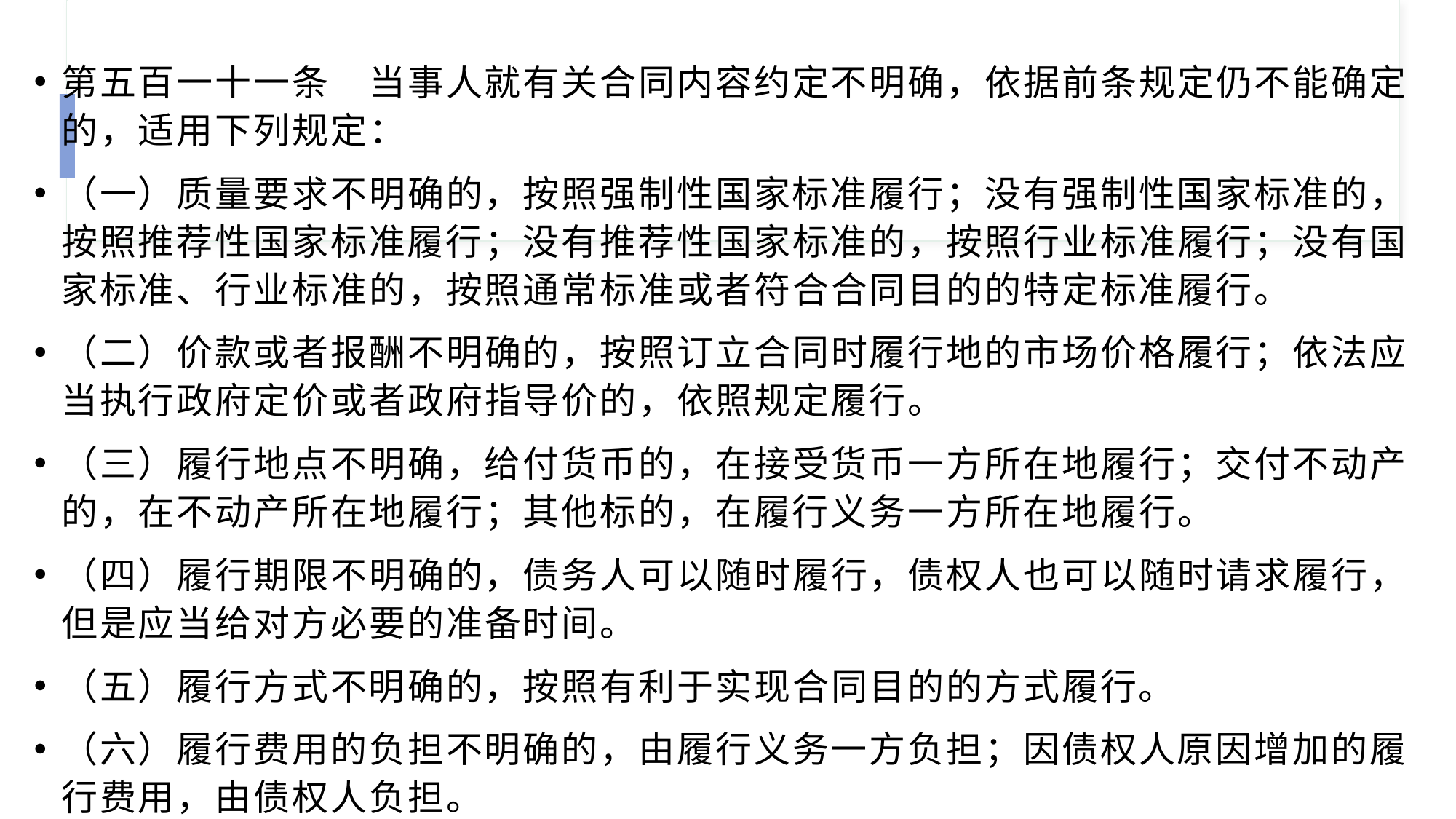

#
第五百一十一条　当事人就有关合同内容约定不明确，依据前条规定仍不能确定的，适用下列规定：
（一）质量要求不明确的，按照强制性国家标准履行；没有强制性国家标准的，按照推荐性国家标准履行；没有推荐性国家标准的，按照行业标准履行；没有国家标准、行业标准的，按照通常标准或者符合合同目的的特定标准履行。
（二）价款或者报酬不明确的，按照订立合同时履行地的市场价格履行；依法应当执行政府定价或者政府指导价的，依照规定履行。
（三）履行地点不明确，给付货币的，在接受货币一方所在地履行；交付不动产的，在不动产所在地履行；其他标的，在履行义务一方所在地履行。
（四）履行期限不明确的，债务人可以随时履行，债权人也可以随时请求履行，但是应当给对方必要的准备时间。
（五）履行方式不明确的，按照有利于实现合同目的的方式履行。
（六）履行费用的负担不明确的，由履行义务一方负担；因债权人原因增加的履行费用，由债权人负担。